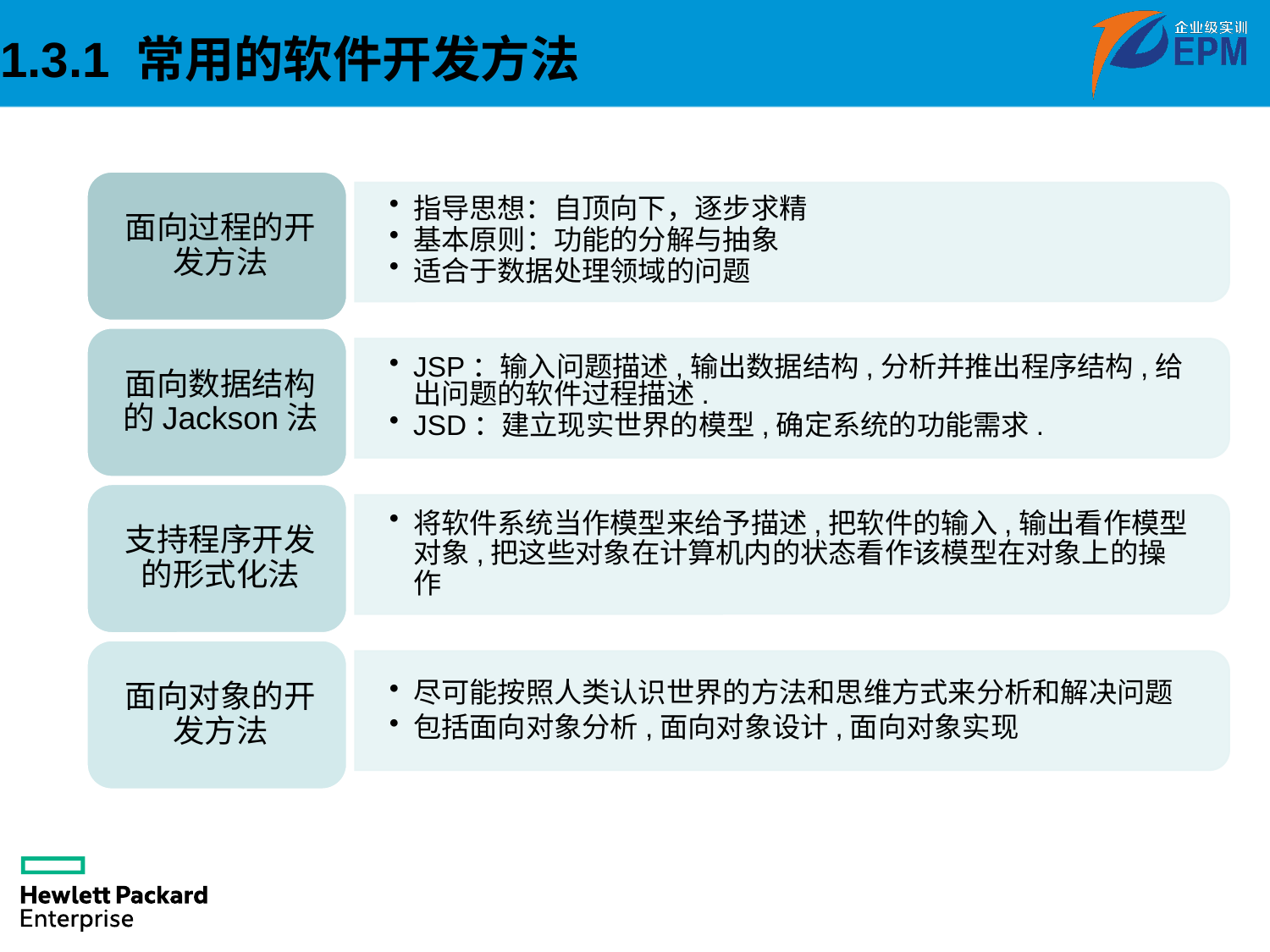

1.3.1 常用的软件开发方法
指导思想：自顶向下，逐步求精
基本原则：功能的分解与抽象
适合于数据处理领域的问题
面向过程的开发方法
JSP：输入问题描述,输出数据结构,分析并推出程序结构,给出问题的软件过程描述.
JSD：建立现实世界的模型,确定系统的功能需求.
面向数据结构的Jackson法
将软件系统当作模型来给予描述,把软件的输入,输出看作模型对象,把这些对象在计算机内的状态看作该模型在对象上的操作
支持程序开发的形式化法
尽可能按照人类认识世界的方法和思维方式来分析和解决问题
包括面向对象分析,面向对象设计,面向对象实现
面向对象的开发方法